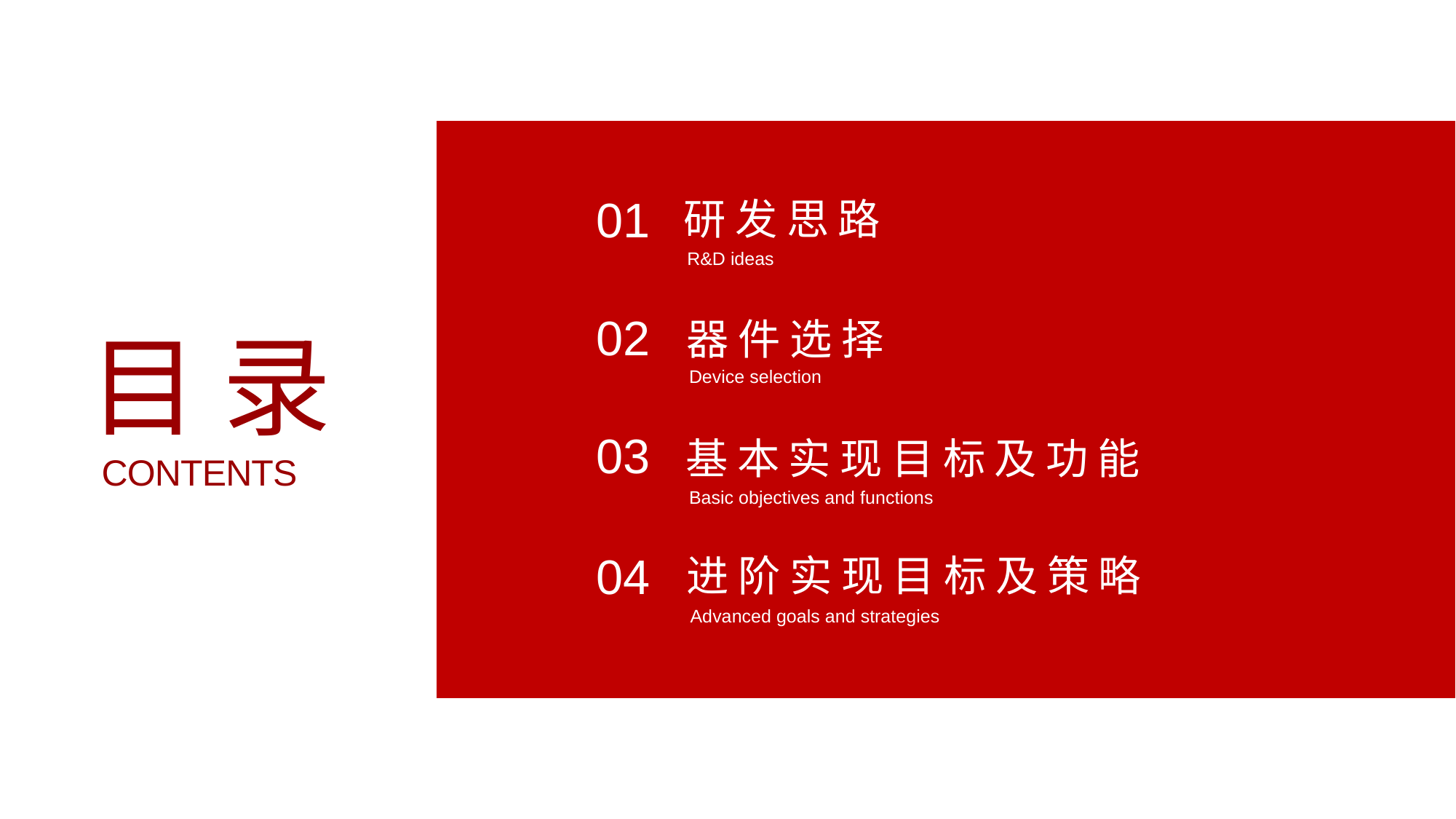

01
研发思路
R&D ideas
02
器件选择
Device selection
目录
CONTENTS
03
基本实现目标及功能
Basic objectives and functions
04
进阶实现目标及策略
Advanced goals and strategies